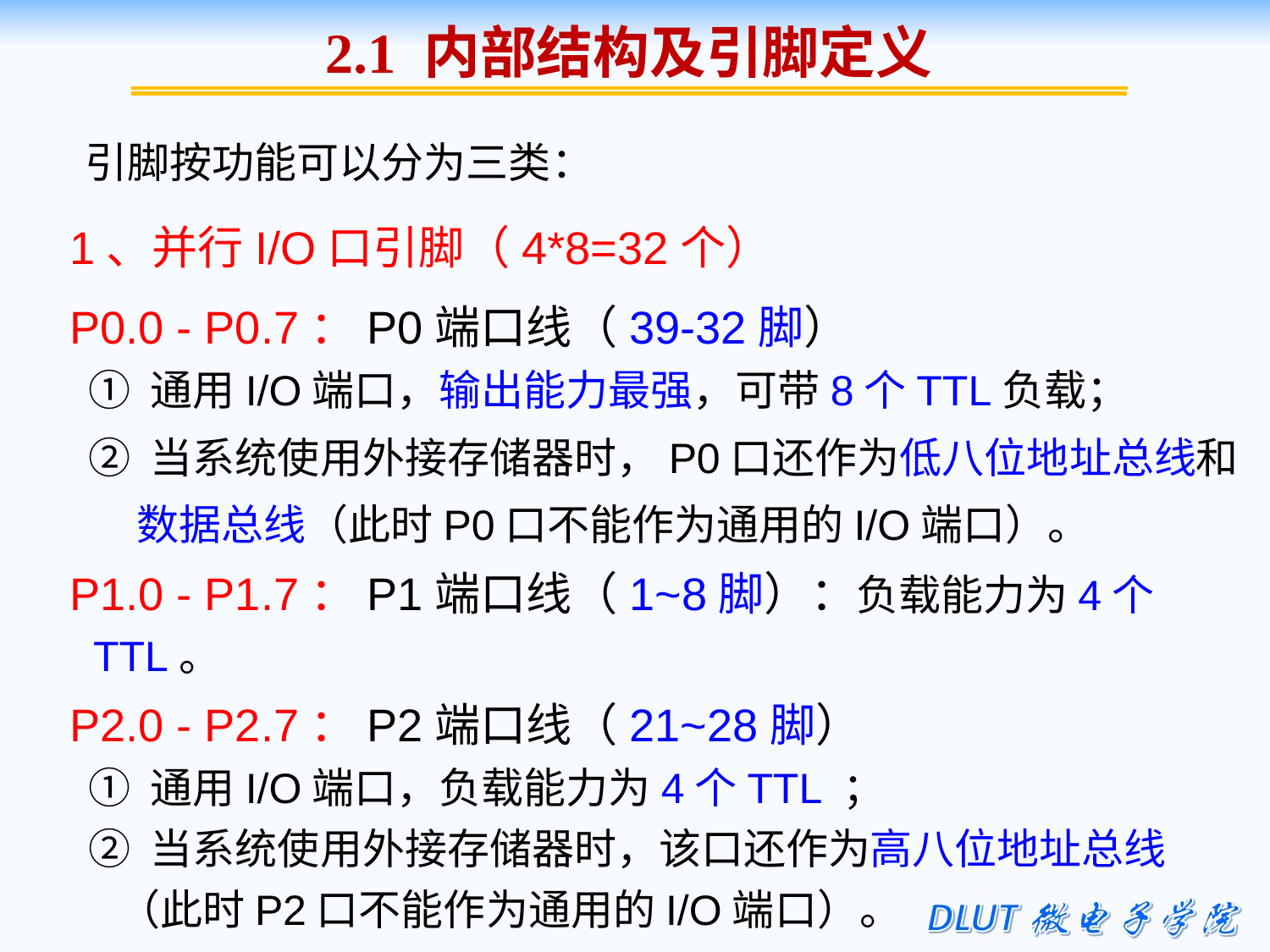

2.1 内部结构及引脚定义
引脚按功能可以分为三类：
1、并行I/O口引脚（4*8=32个）
P0.0 - P0.7：P0端口线（39-32脚）
  ① 通用I/O端口，输出能力最强，可带8个TTL负载；
  ② 当系统使用外接存储器时，P0口还作为低八位地址总线和
      数据总线（此时P0口不能作为通用的I/O端口）。
P1.0 - P1.7：P1端口线（1~8脚）：负载能力为4个TTL。
P2.0 - P2.7：P2端口线（21~28脚）
  ① 通用I/O端口，负载能力为4个TTL ；
  ② 当系统使用外接存储器时，该口还作为高八位地址总线
    （此时P2口不能作为通用的I/O端口）。